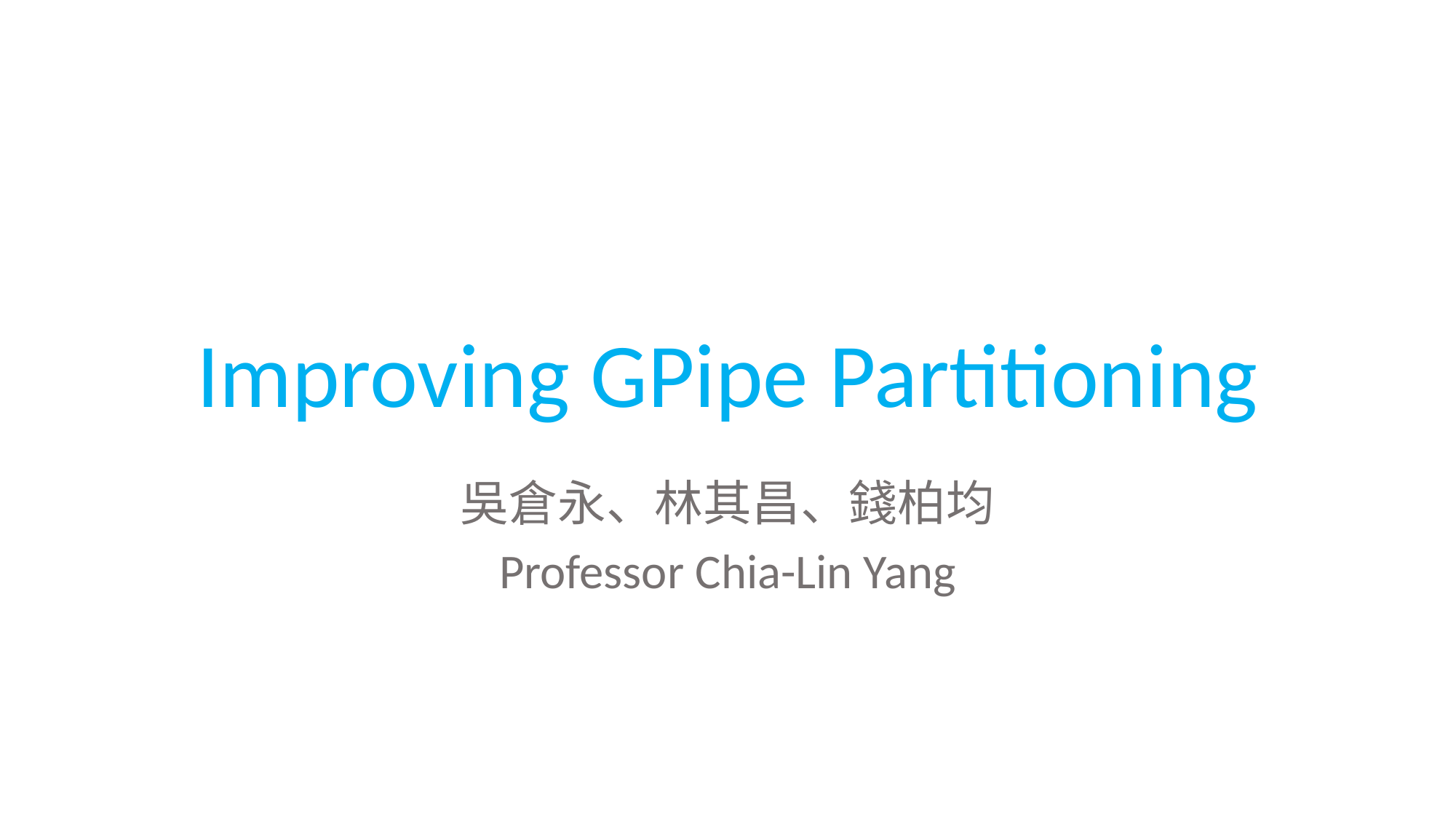

# Improving GPipe Partitioning
吳倉永、林其昌、錢柏均
Professor Chia-Lin Yang